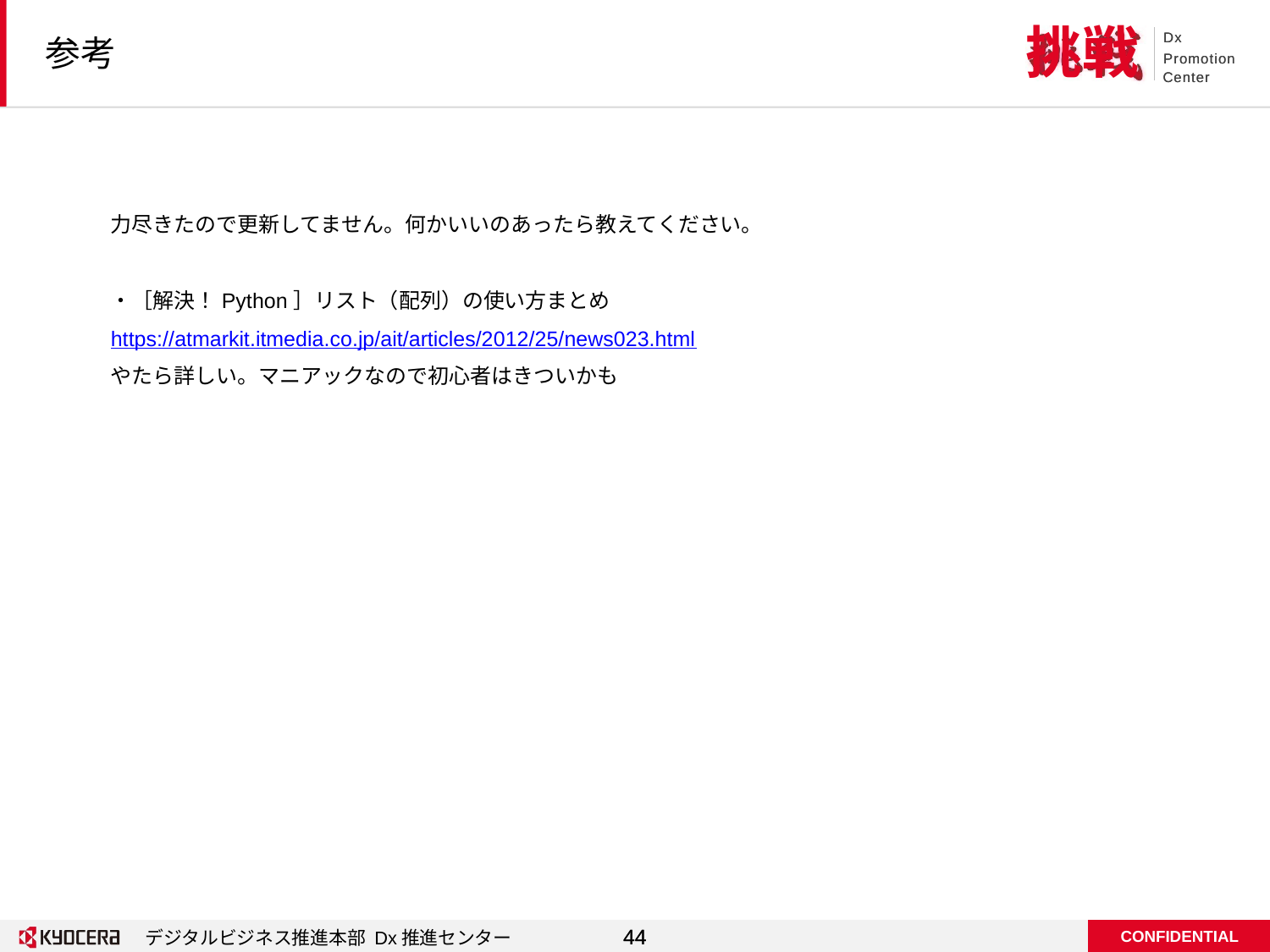

# 参考
力尽きたので更新してません。何かいいのあったら教えてください。

・［解決！Python］リスト（配列）の使い方まとめ
https://atmarkit.itmedia.co.jp/ait/articles/2012/25/news023.html
やたら詳しい。マニアックなので初心者はきついかも